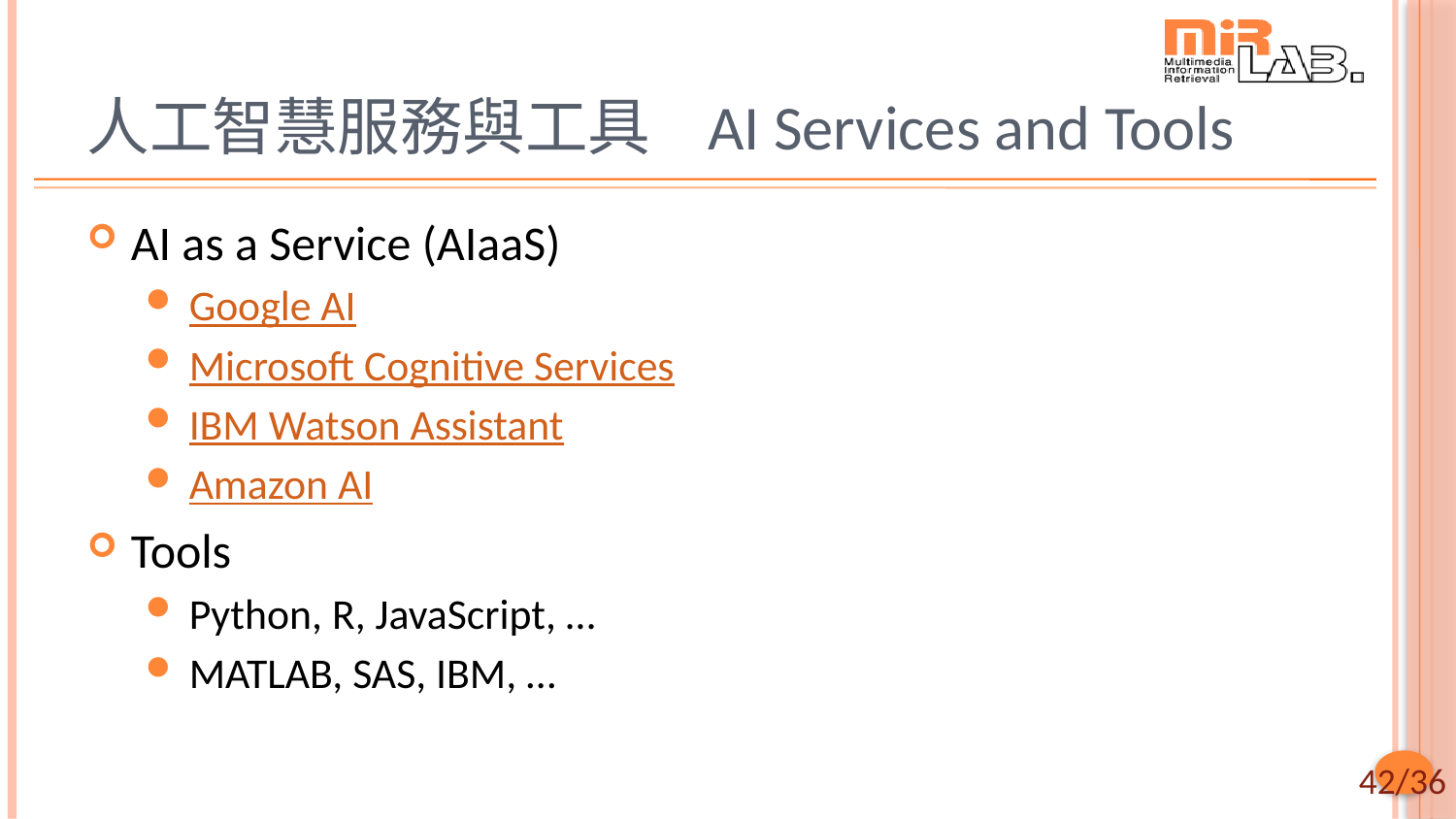

# 人工智慧服務與工具   AI Services and Tools
AI as a Service (AIaaS)
Google AI
Microsoft Cognitive Services
IBM Watson Assistant
Amazon AI
Tools
Python, R, JavaScript, …
MATLAB, SAS, IBM, …